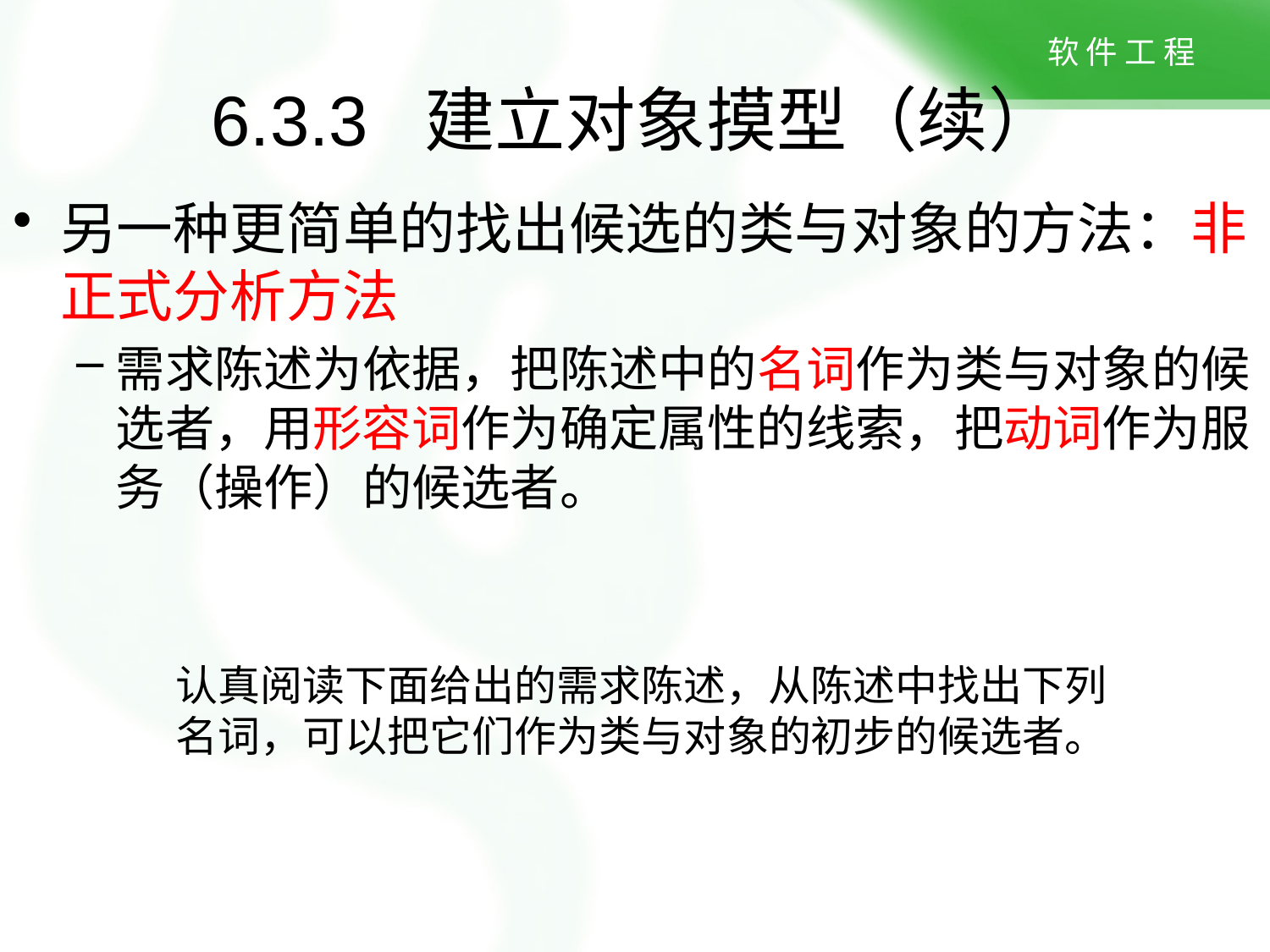

# 6.3.3  建立对象摸型（续）
另一种更简单的找出候选的类与对象的方法：非正式分析方法
需求陈述为依据，把陈述中的名词作为类与对象的候选者，用形容词作为确定属性的线索，把动词作为服务（操作）的候选者。

认真阅读下面给出的需求陈述，从陈述中找出下列名词，可以把它们作为类与对象的初步的候选者。